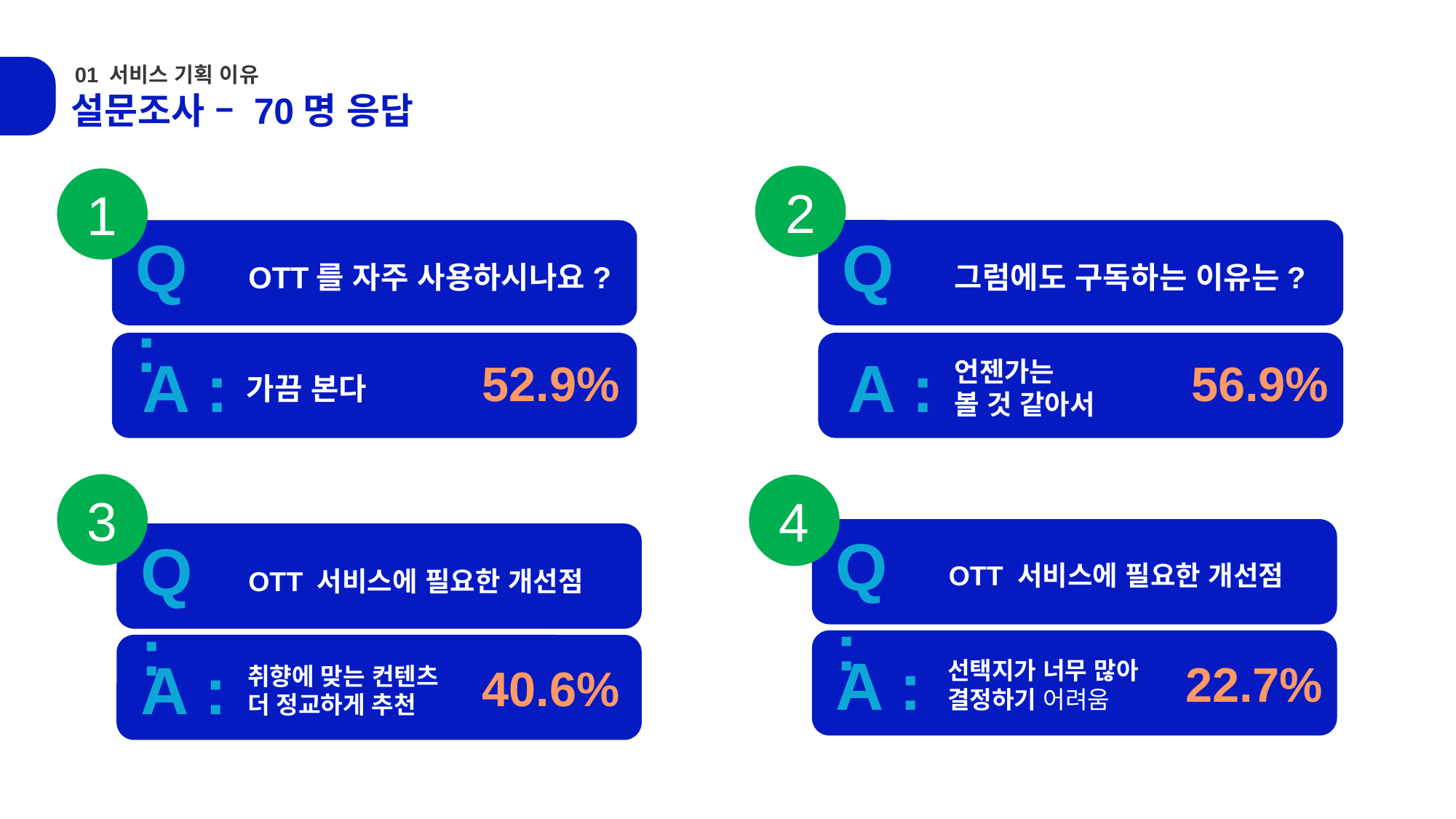

서비스
설명
01 서비스 기획 이유

설문조사 – 70명 응답
2
1
Q :
Q :

그럼에도 구독하는 이유는?
OTT를 자주 사용하시나요?

A :
A :
52.9%
56.9%
언젠가는
볼 것 같아서
가끔 본다
3
4
Q :

Q :

OTT 서비스에 필요한 개선점
OTT 서비스에 필요한 개선점

A :
A :
22.7%
선택지가 너무 많아
결정하기 어려움
40.6%
취향에 맞는 컨텐츠
더 정교하게 추천